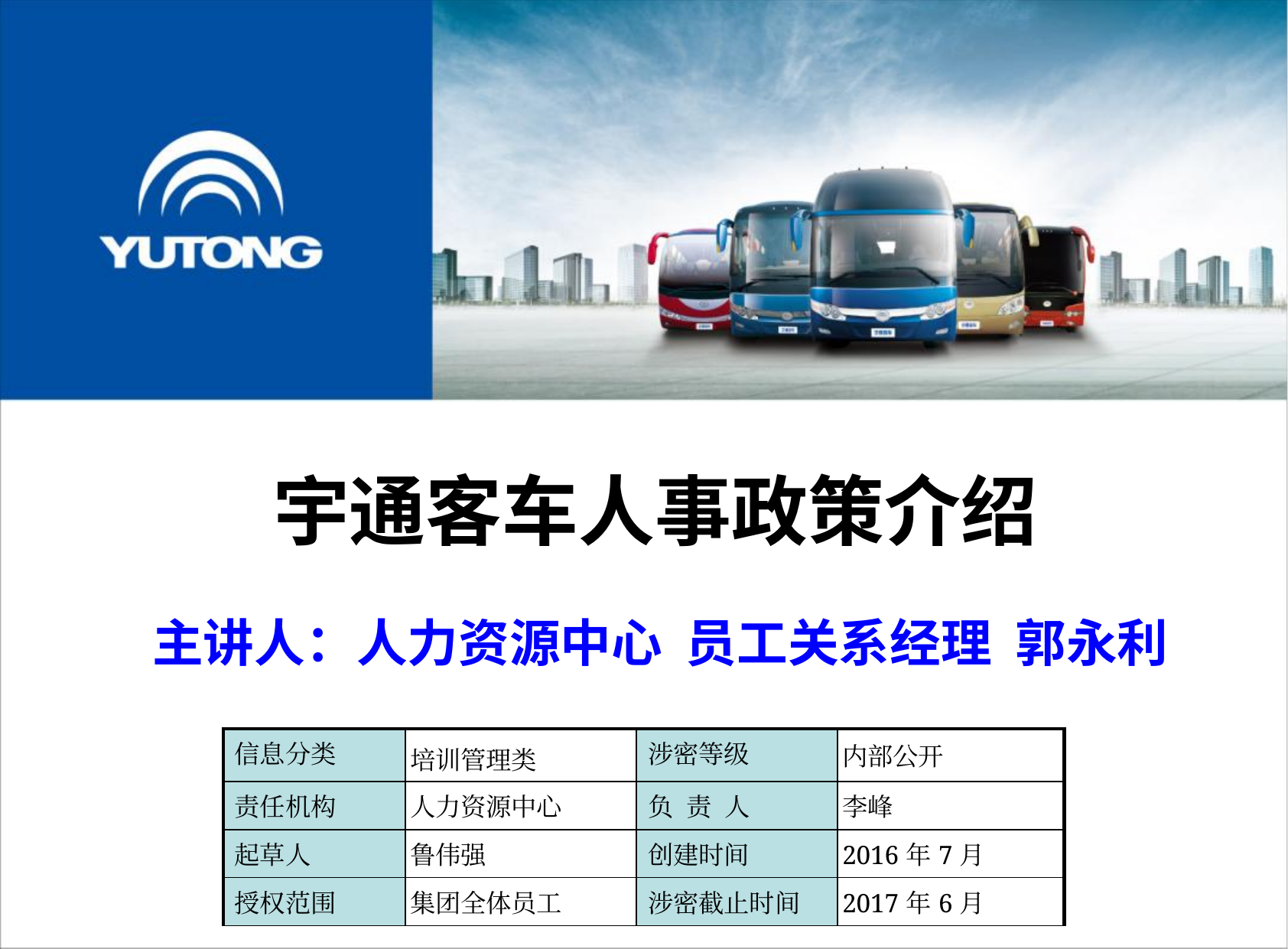

宇通客车人事政策介绍
主讲人：人力资源中心  员工关系经理  郭永利
| 信息分类 | 培训管理类 | 涉密等级 | 内部公开 |
| --- | --- | --- | --- |
| 责任机构 | 人力资源中心 | 负 责 人 | 李峰 |
| 起草人 | 鲁伟强 | 创建时间 | 2016年7月 |
| 授权范围 | 集团全体员工 | 涉密截止时间 | 2017年6月 |